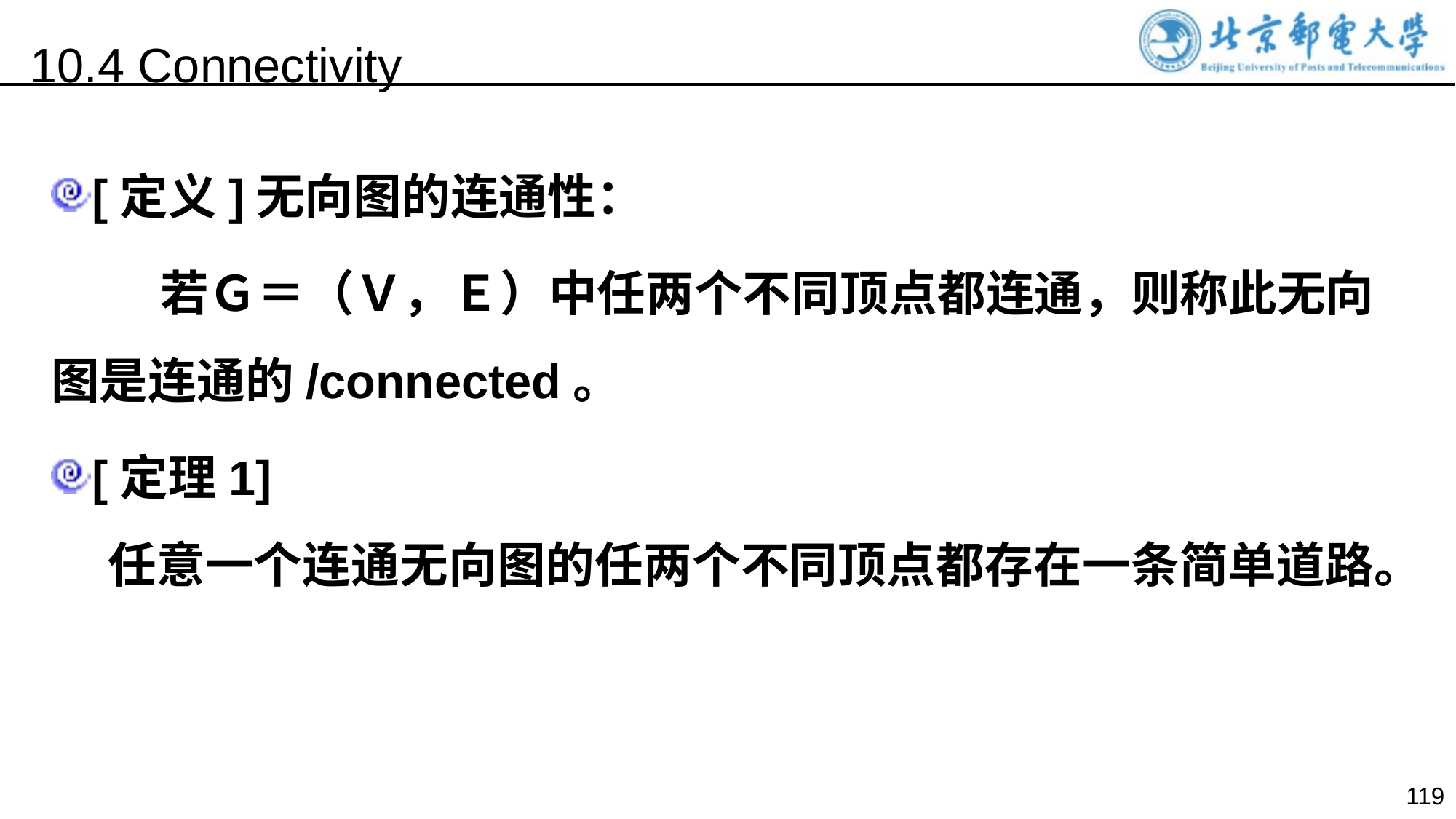

10.4 Connectivity

[定义]无向图的连通性：
	若Ｇ＝（Ｖ，Ｅ）中任两个不同顶点都连通，则称此无向图是连通的/connected。
[定理1]
    任意一个连通无向图的任两个不同顶点都存在一条简单道路。